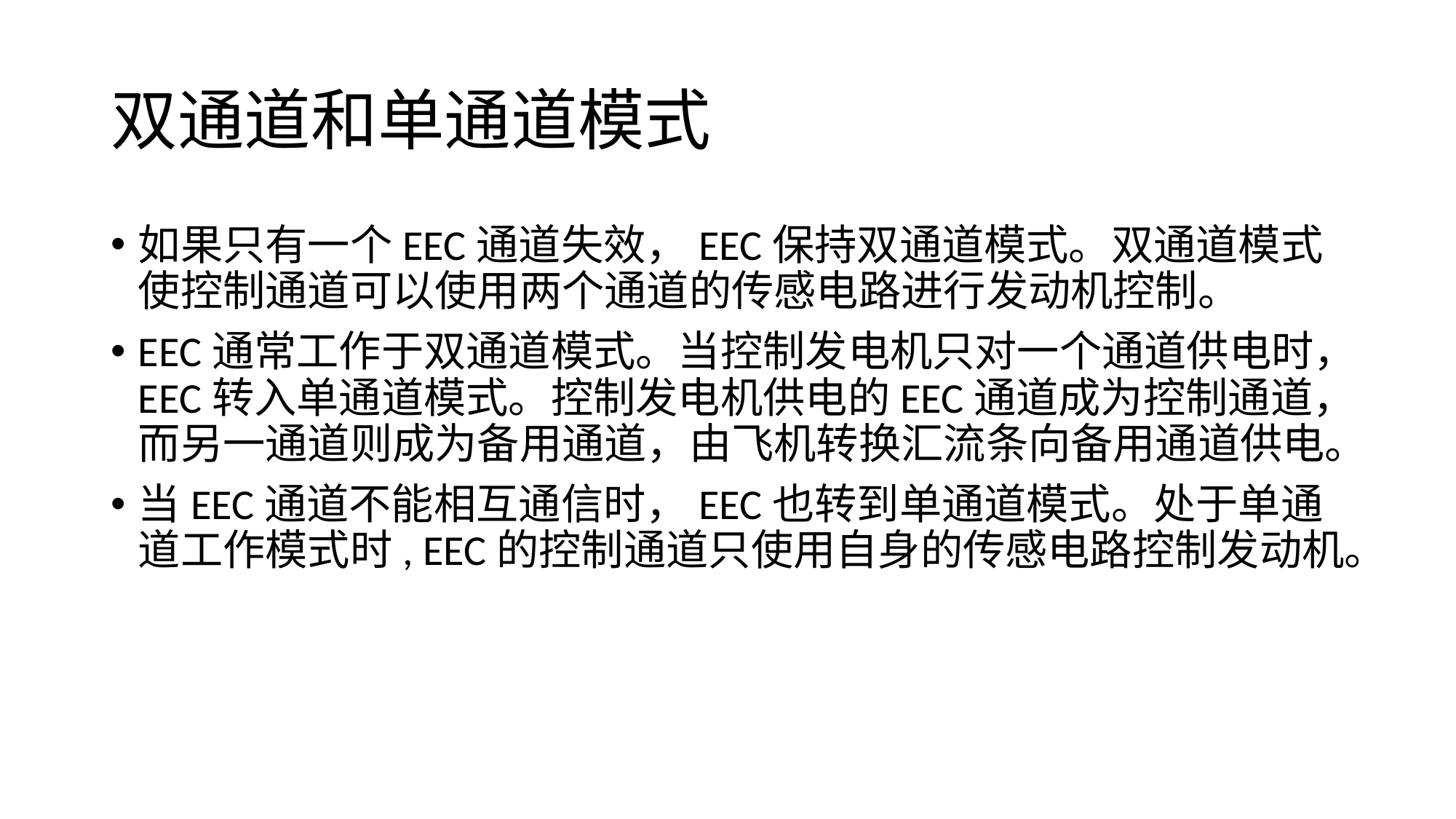

# 双通道和单通道模式
如果只有一个EEC通道失效，EEC保持双通道模式。双通道模式使控制通道可以使用两个通道的传感电路进行发动机控制。
EEC通常工作于双通道模式。当控制发电机只对一个通道供电时，EEC转入单通道模式。控制发电机供电的EEC通道成为控制通道，而另一通道则成为备用通道，由飞机转换汇流条向备用通道供电。
当EEC通道不能相互通信时，EEC也转到单通道模式。处于单通道工作模式时, EEC的控制通道只使用自身的传感电路控制发动机。